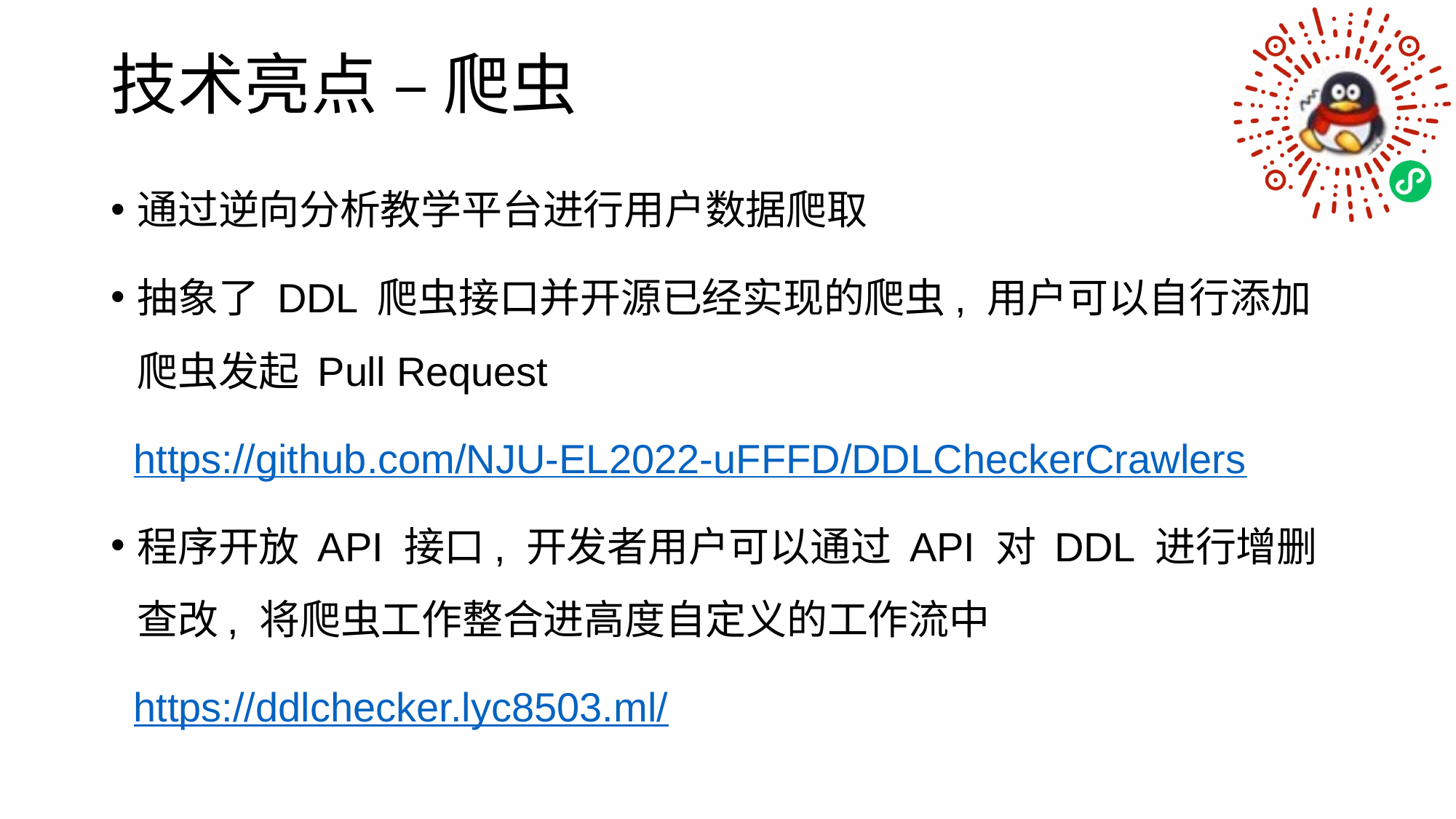

# 技术亮点 – 爬虫
通过逆向分析教学平台进行用户数据爬取
抽象了 DDL 爬虫接口并开源已经实现的爬虫, 用户可以自行添加爬虫发起 Pull Request
  https://github.com/NJU-EL2022-uFFFD/DDLCheckerCrawlers
程序开放 API 接口, 开发者用户可以通过 API 对 DDL 进行增删查改, 将爬虫工作整合进高度自定义的工作流中
  https://ddlchecker.lyc8503.ml/